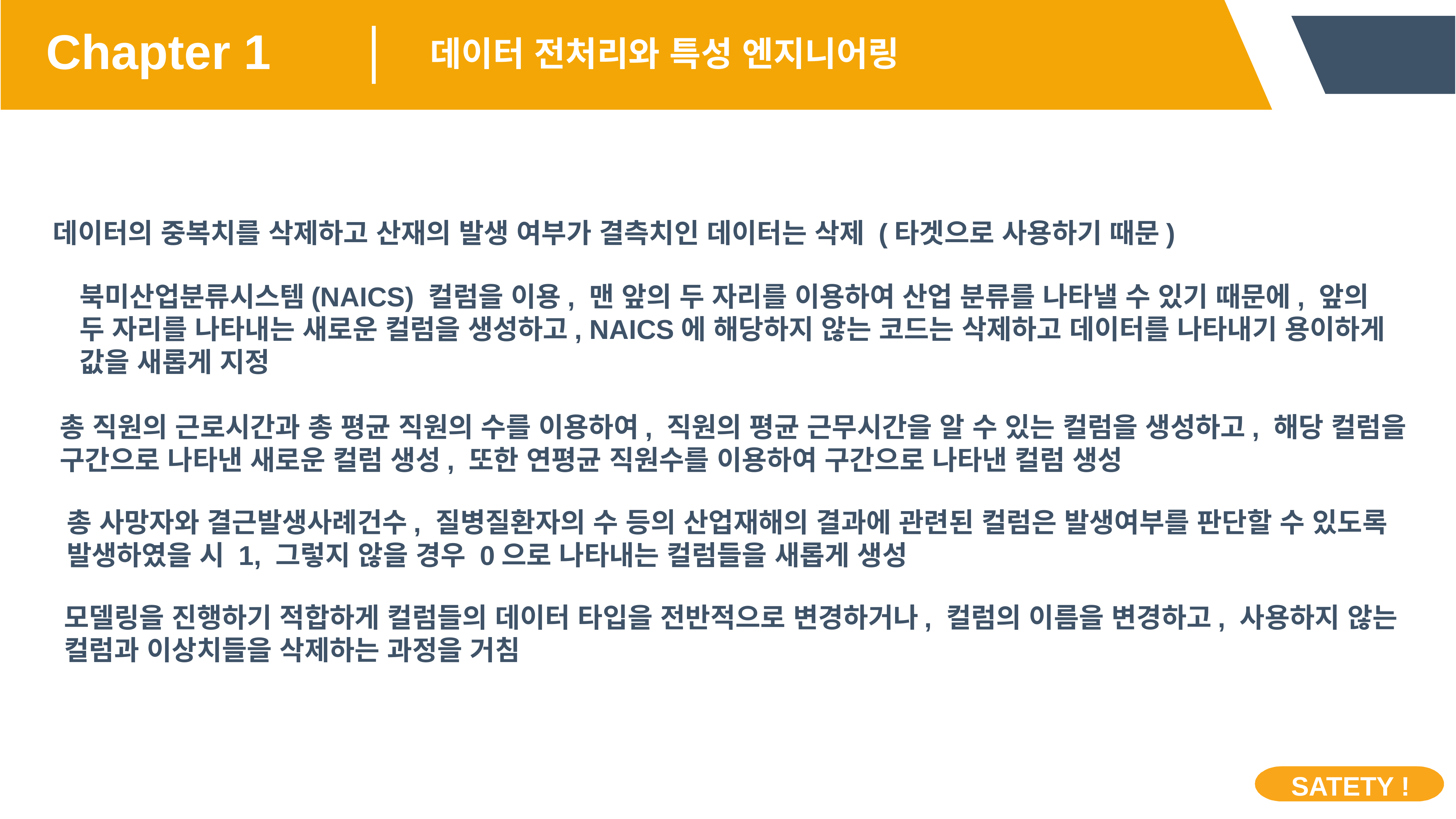

Chapter 1

데이터 전처리와 특성 엔지니어링
데이터의 중복치를 삭제하고 산재의 발생 여부가 결측치인 데이터는 삭제 (타겟으로 사용하기 때문)
북미산업분류시스템(NAICS) 컬럼을 이용, 맨 앞의 두 자리를 이용하여 산업 분류를 나타낼 수 있기 때문에, 앞의
두 자리를 나타내는 새로운 컬럼을 생성하고, NAICS에 해당하지 않는 코드는 삭제하고 데이터를 나타내기 용이하게
값을 새롭게 지정
총 직원의 근로시간과 총 평균 직원의 수를 이용하여, 직원의 평균 근무시간을 알 수 있는 컬럼을 생성하고, 해당 컬럼을
구간으로 나타낸 새로운 컬럼 생성, 또한 연평균 직원수를 이용하여 구간으로 나타낸 컬럼 생성
총 사망자와 결근발생사례건수, 질병질환자의 수 등의 산업재해의 결과에 관련된 컬럼은 발생여부를 판단할 수 있도록
발생하였을 시 1, 그렇지 않을 경우 0으로 나타내는 컬럼들을 새롭게 생성
모델링을 진행하기 적합하게 컬럼들의 데이터 타입을 전반적으로 변경하거나, 컬럼의 이름을 변경하고, 사용하지 않는
컬럼과 이상치들을 삭제하는 과정을 거침

SATETY !